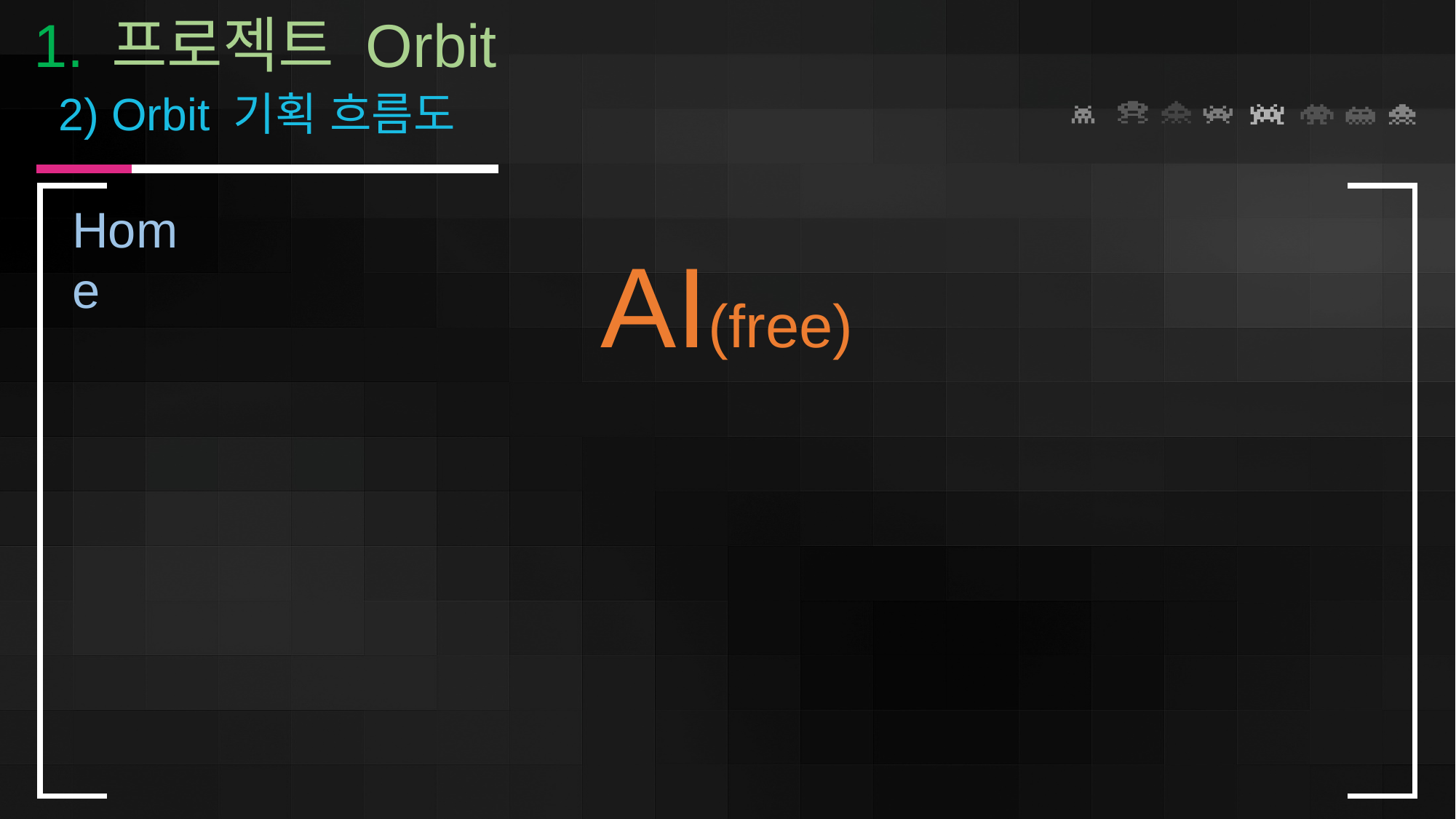

1. 프로젝트 Orbit

  2) Orbit 기획 흐름도

Home
AI(free)